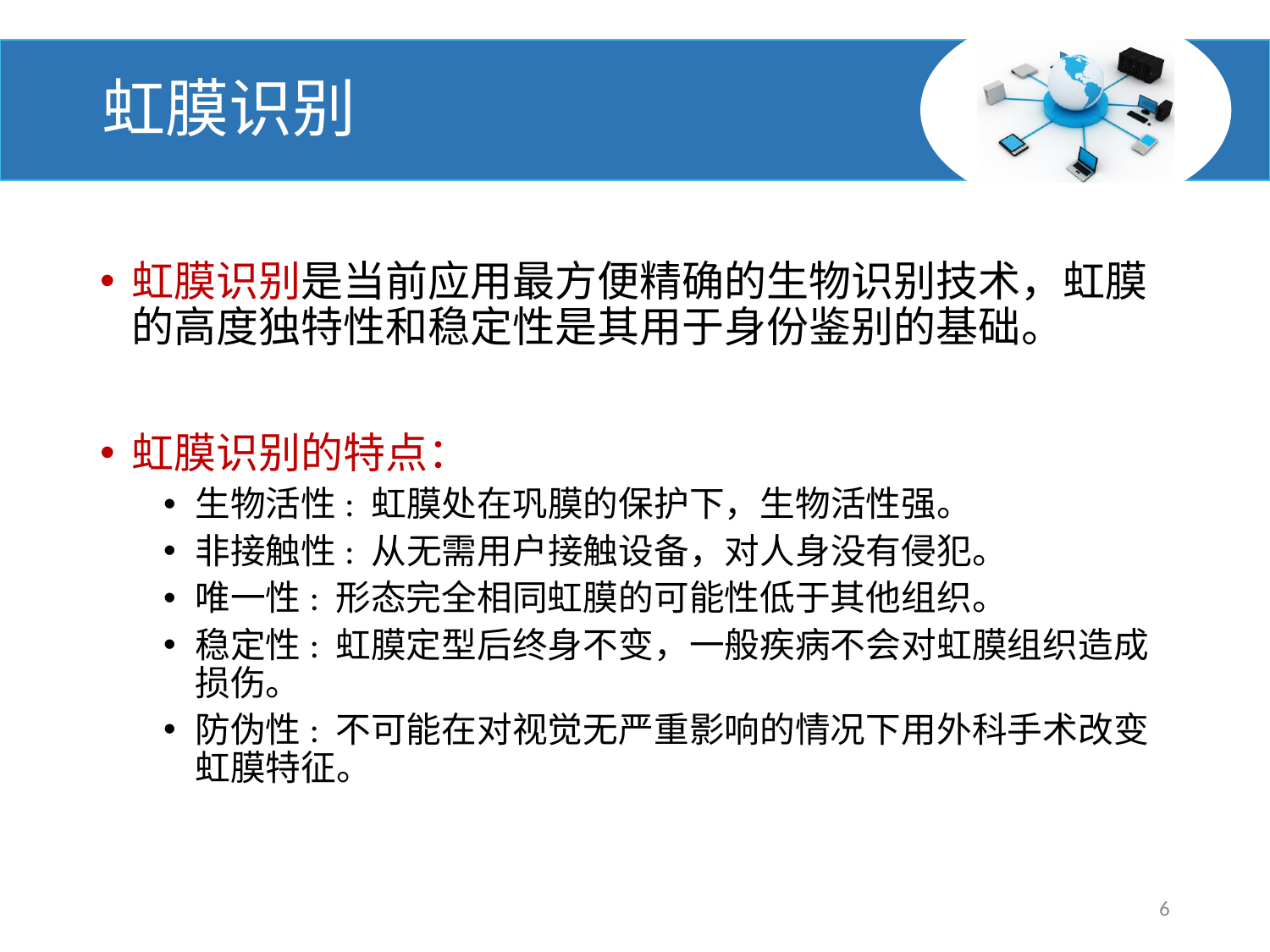

# 虹膜识别
虹膜识别是当前应用最方便精确的生物识别技术，虹膜的高度独特性和稳定性是其用于身份鉴别的基础。

虹膜识别的特点：
生物活性: 虹膜处在巩膜的保护下，生物活性强。
非接触性: 从无需用户接触设备，对人身没有侵犯。
唯一性: 形态完全相同虹膜的可能性低于其他组织。
稳定性: 虹膜定型后终身不变，一般疾病不会对虹膜组织造成损伤。
防伪性: 不可能在对视觉无严重影响的情况下用外科手术改变虹膜特征。

6